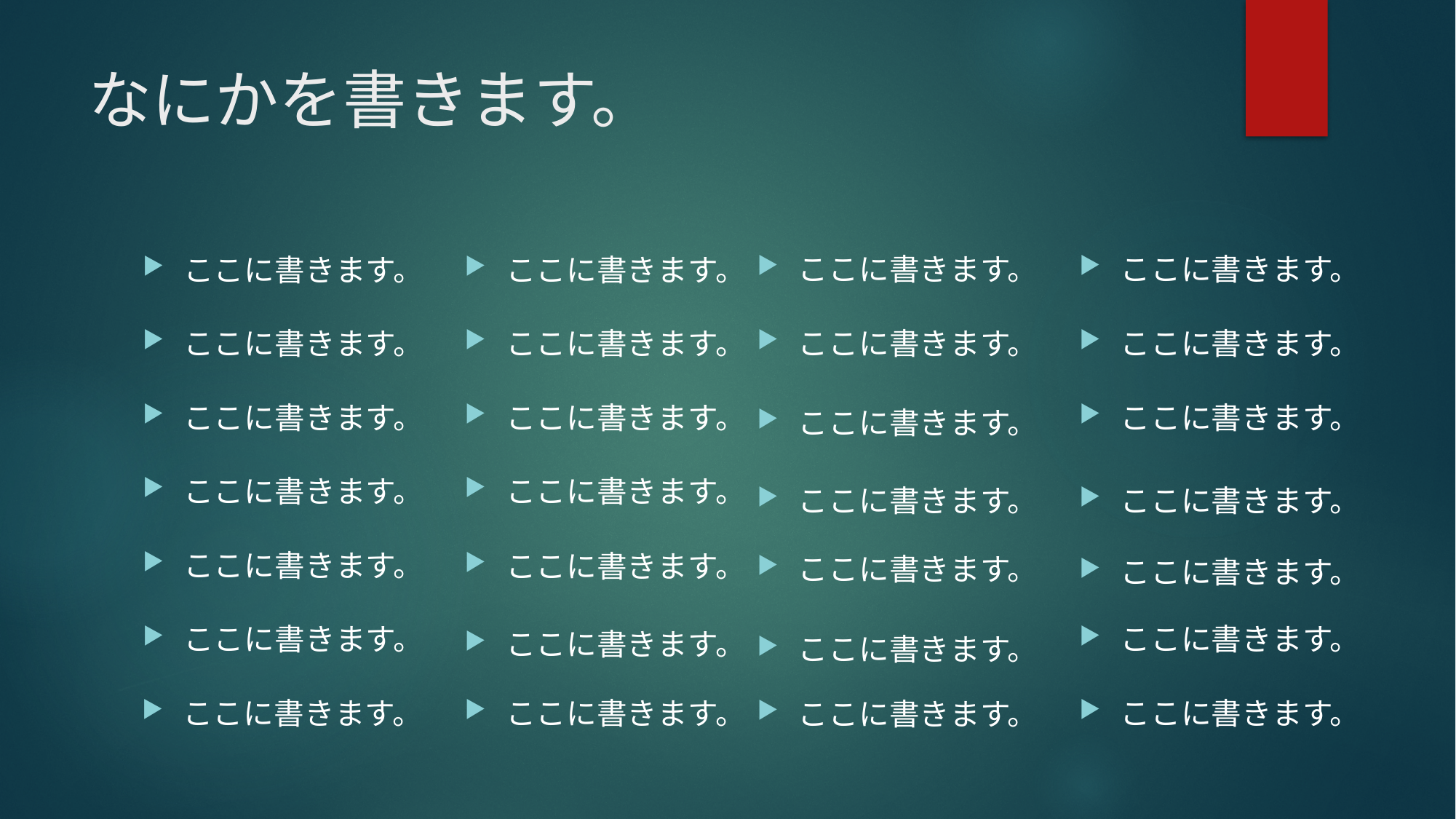

# なにかを書きます。
ここに書きます。
ここに書きます。
ここに書きます。
ここに書きます。
ここに書きます。
ここに書きます。
ここに書きます。
ここに書きます。
ここに書きます。
ここに書きます。
ここに書きます。
ここに書きます。
ここに書きます。
ここに書きます。
ここに書きます。
ここに書きます。
ここに書きます。
ここに書きます。
ここに書きます。
ここに書きます。
ここに書きます。
ここに書きます。
ここに書きます。
ここに書きます。
ここに書きます。
ここに書きます。
ここに書きます。
ここに書きます。